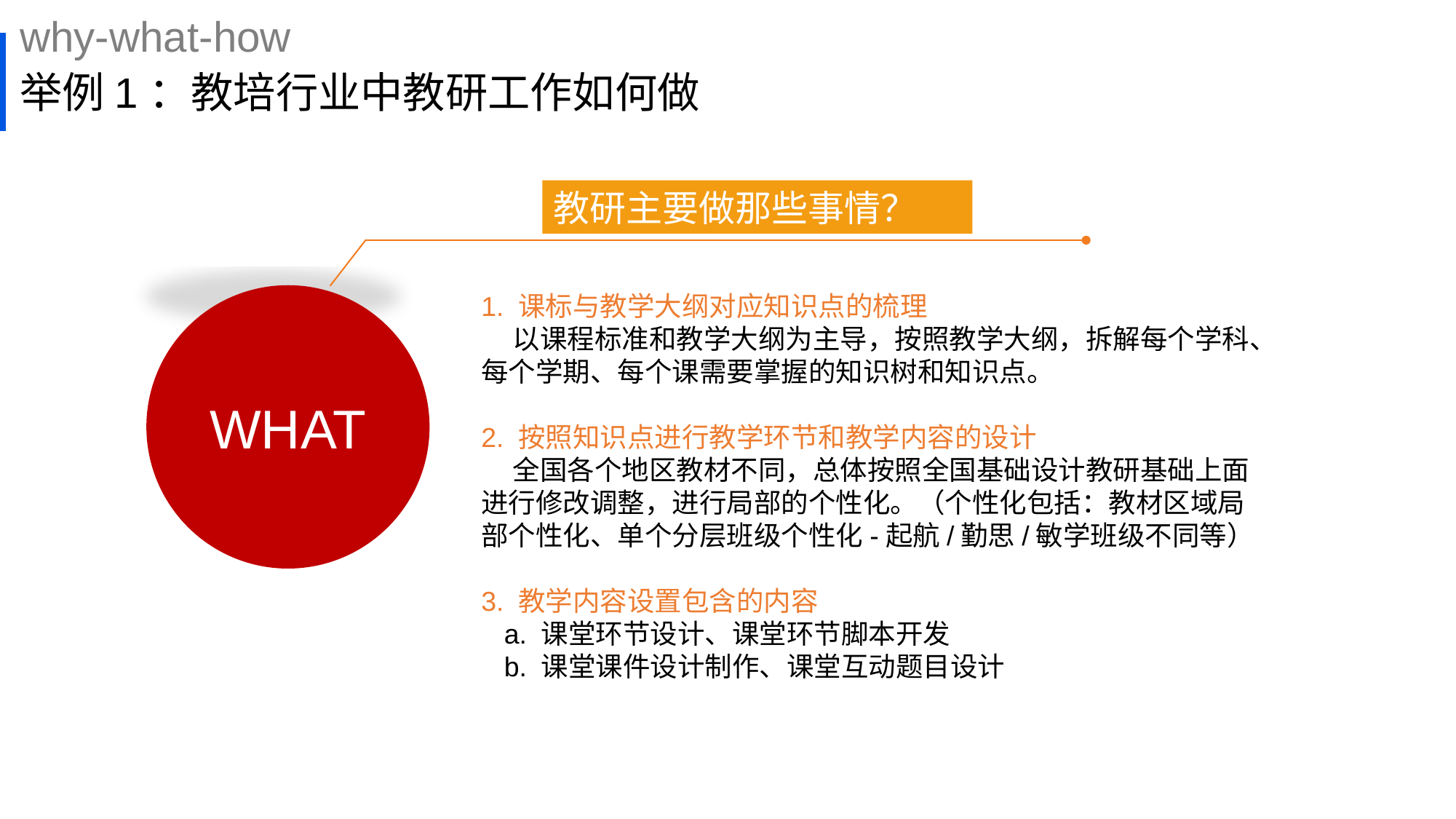

why-what-how
# 举例1：教培行业中教研工作如何做
教研主要做那些事情？

1. 课标与教学大纲对应知识点的梳理
    以课程标准和教学大纲为主导，按照教学大纲，拆解每个学科、每个学期、每个课需要掌握的知识树和知识点。

2. 按照知识点进行教学环节和教学内容的设计
    全国各个地区教材不同，总体按照全国基础设计教研基础上面进行修改调整，进行局部的个性化。（个性化包括：教材区域局部个性化、单个分层班级个性化-起航/勤思/敏学班级不同等）

3. 教学内容设置包含的内容
   a. 课堂环节设计、课堂环节脚本开发
   b. 课堂课件设计制作、课堂互动题目设计
WHAT